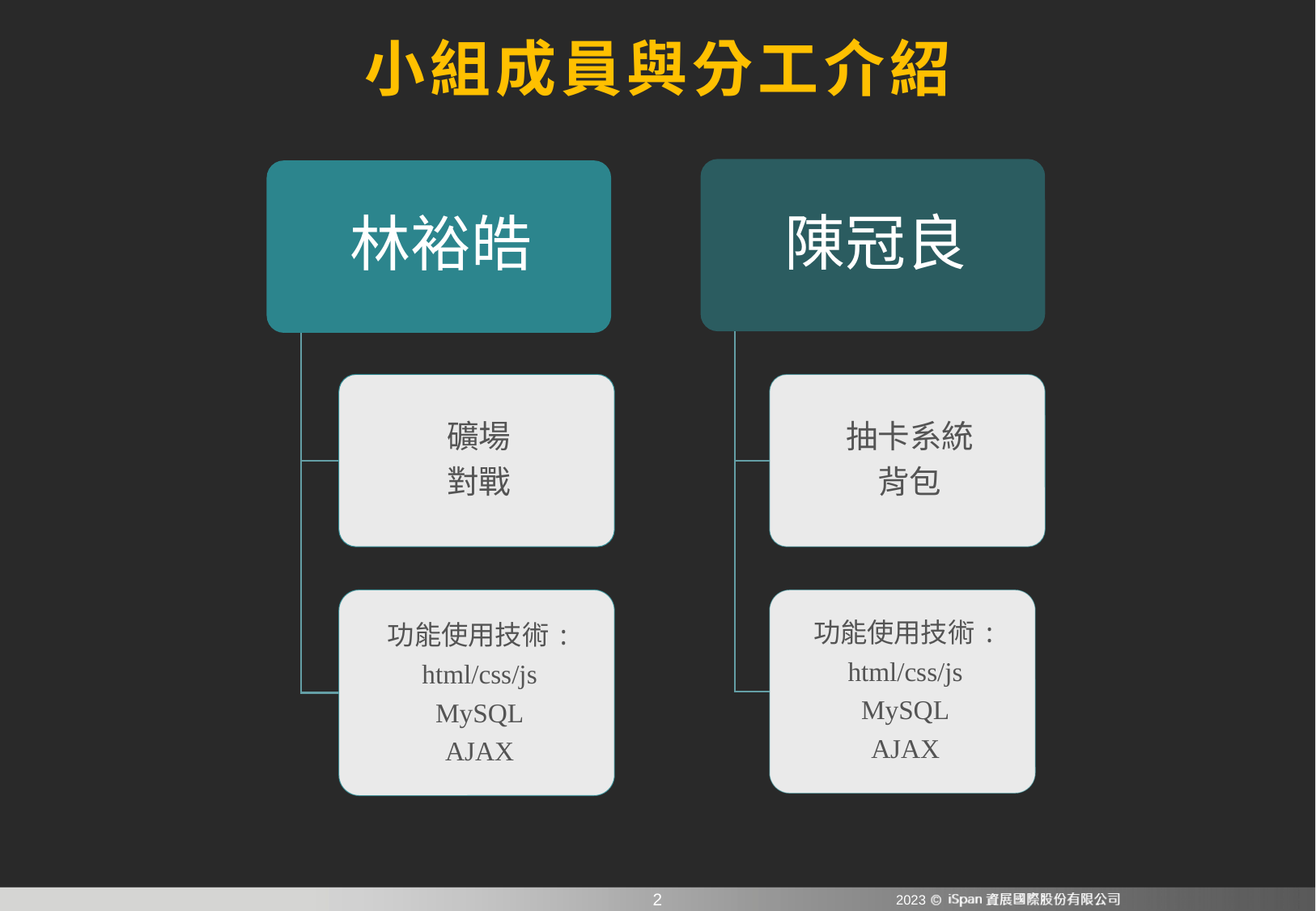

小組成員與分工介紹
林裕皓
礦場
對戰

功能使用技術:
html/css/js
MySQL
AJAX

陳冠良
抽卡系統
背包
功能使用技術:
html/css/js
MySQL
AJAX

2023